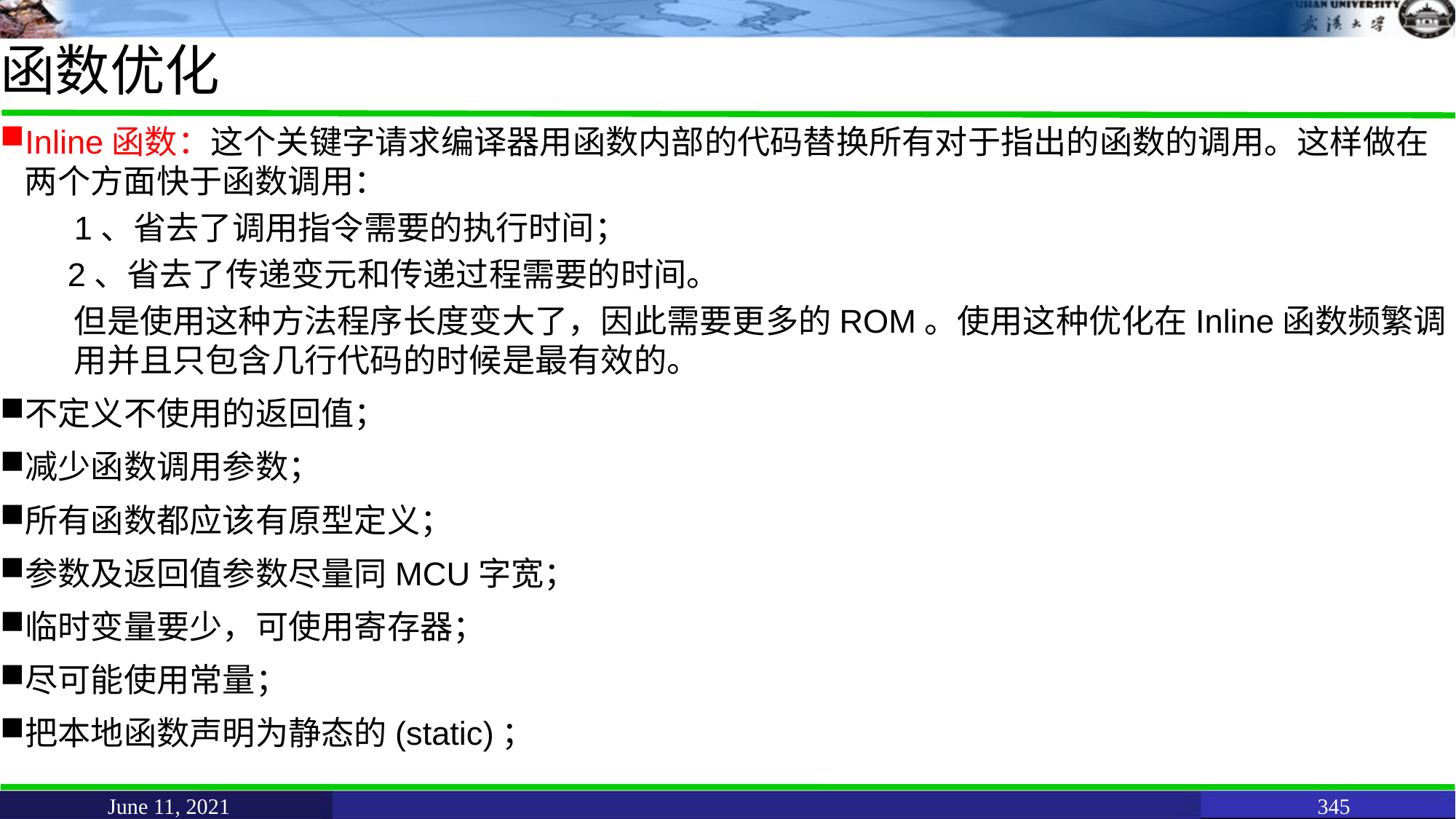

# 函数优化
Inline函数：这个关键字请求编译器用函数内部的代码替换所有对于指出的函数的调用。这样做在两个方面快于函数调用：
	1、省去了调用指令需要的执行时间；
  2、省去了传递变元和传递过程需要的时间。
	但是使用这种方法程序长度变大了，因此需要更多的ROM。使用这种优化在Inline函数频繁调用并且只包含几行代码的时候是最有效的。
不定义不使用的返回值；
减少函数调用参数；
所有函数都应该有原型定义；
参数及返回值参数尽量同MCU字宽；
临时变量要少，可使用寄存器；
尽可能使用常量；
把本地函数声明为静态的(static)；

June 11, 2021

345